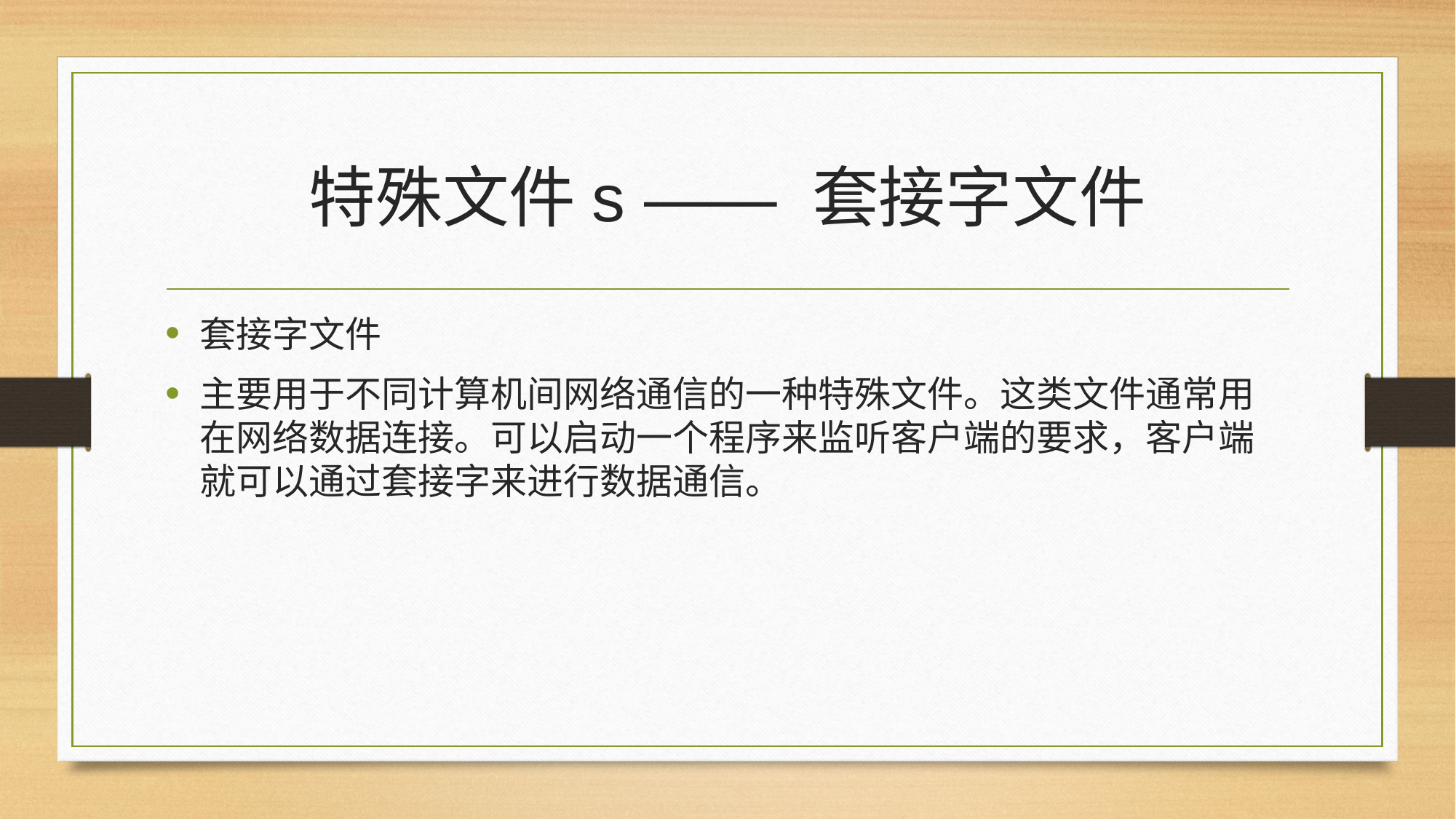

# 特殊文件s —— 套接字文件
套接字文件
主要用于不同计算机间网络通信的一种特殊文件。这类文件通常用在网络数据连接。可以启动一个程序来监听客户端的要求，客户端就可以通过套接字来进行数据通信。